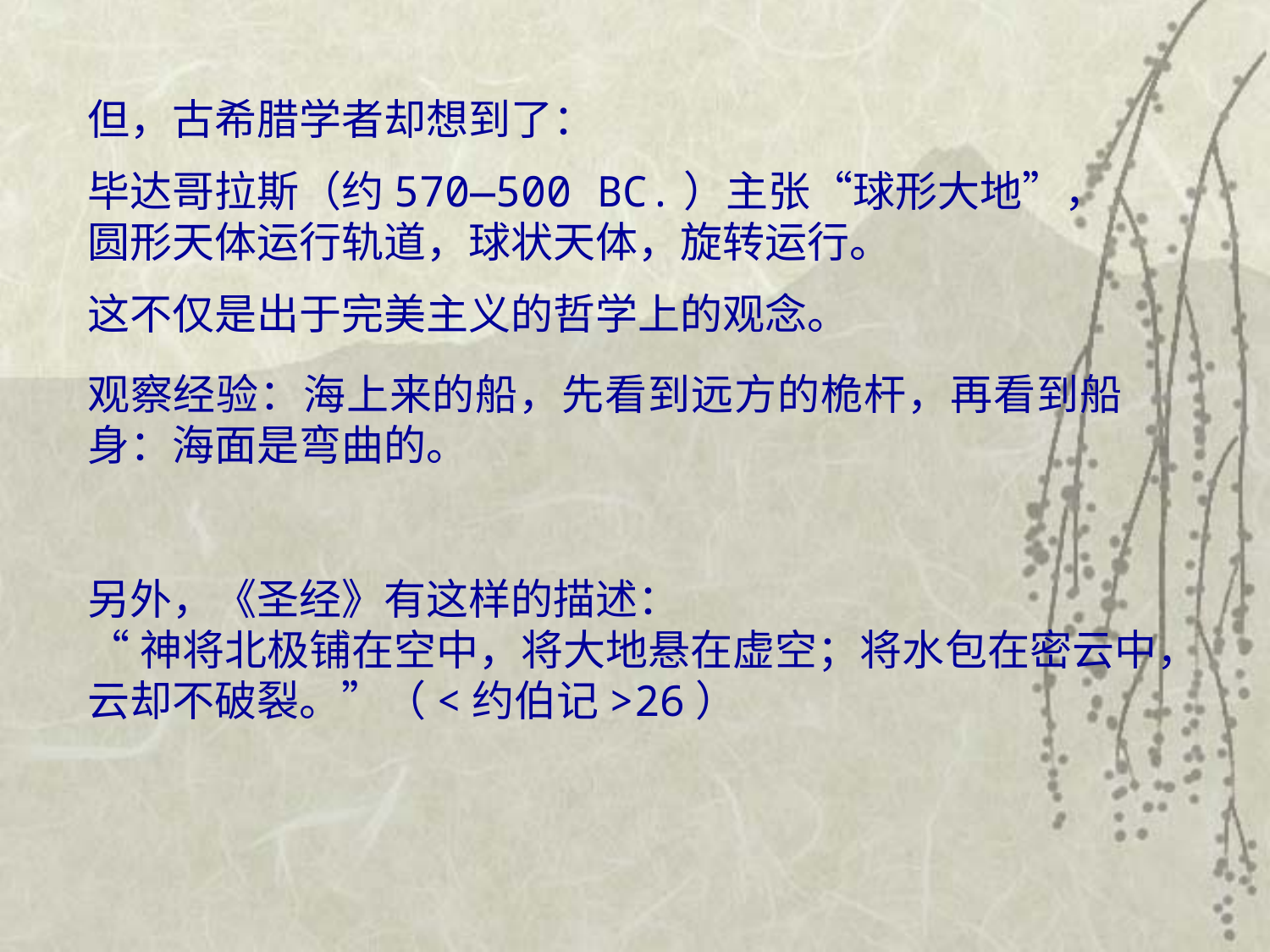

但，古希腊学者却想到了：
毕达哥拉斯（约570—500 BC.）主张“球形大地”，圆形天体运行轨道，球状天体，旋转运行。
这不仅是出于完美主义的哲学上的观念。
观察经验：海上来的船，先看到远方的桅杆，再看到船身：海面是弯曲的。
另外，《圣经》有这样的描述：
“神将北极铺在空中，将大地悬在虚空；将水包在密云中，云却不破裂。”（<约伯记>26）